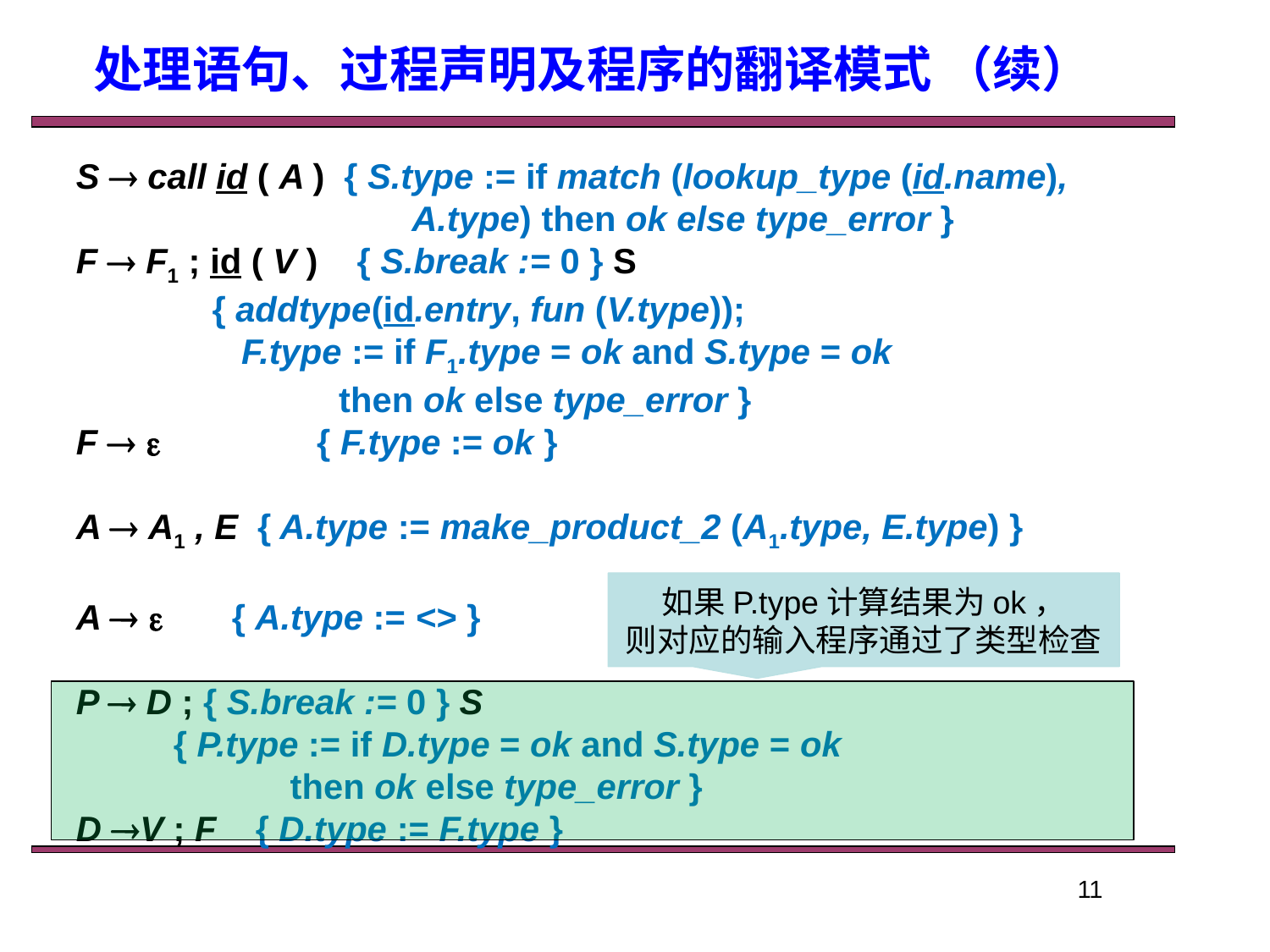

处理语句、过程声明及程序的翻译模式 （续）
S → call id ( A )  { S.type := if match (lookup_type (id.name), A.type) then ok else type_error }
F → F1 ; id ( V )    { S.break := 0 } S
              { addtype(id.entry, fun (V.type));
                 F.type := if F1.type = ok and S.type = ok
                           then ok else type_error }
F → ε                { F.type := ok }

A → A1 , E  { A.type := make_product_2 (A1.type, E.type) }

A → ε       { A.type := <> }

P → D ; { S.break := 0 } S
          { P.type := if D.type = ok and S.type = ok
                      then ok else type_error }
D →V ; F    { D.type := F.type }
如果P.type计算结果为ok，
则对应的输入程序通过了类型检查

11